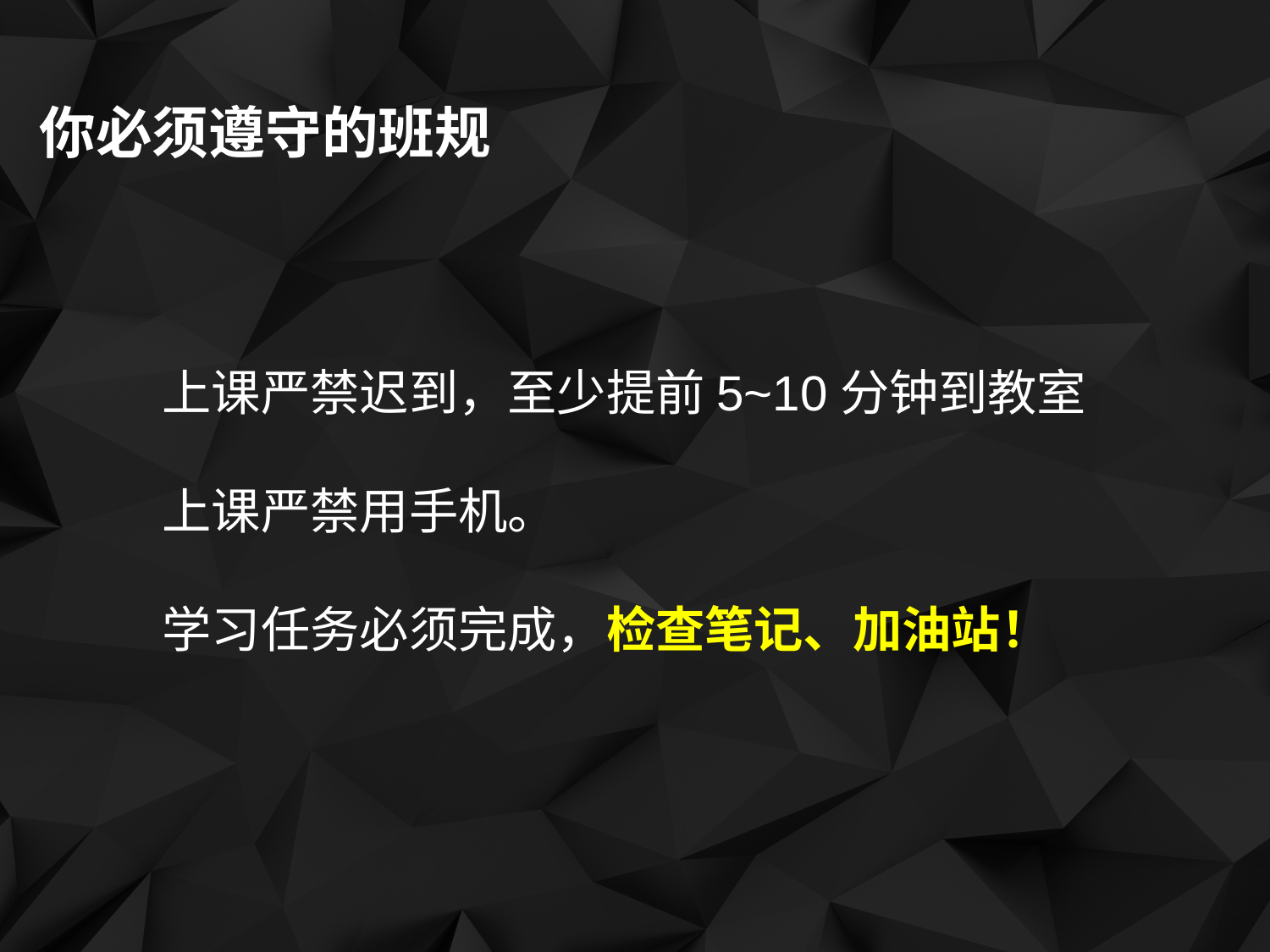

你必须遵守的班规
上课严禁迟到，至少提前5~10分钟到教室
上课严禁用手机。
学习任务必须完成，检查笔记、加油站！